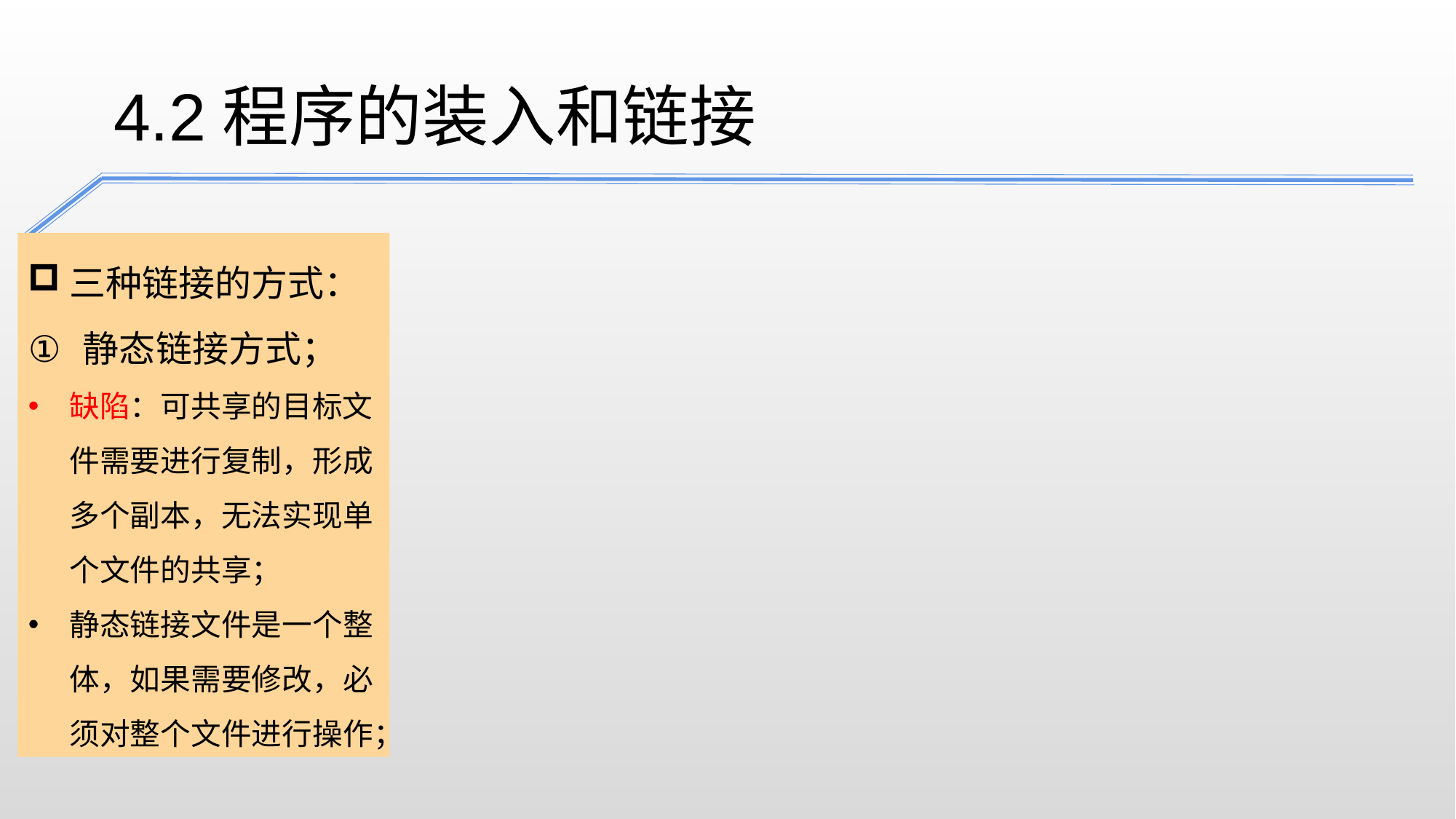

4.2程序的装入和链接

三种链接的方式：
静态链接方式；
缺陷：可共享的目标文件需要进行复制，形成多个副本，无法实现单个文件的共享；
静态链接文件是一个整体，如果需要修改，必须对整个文件进行操作；